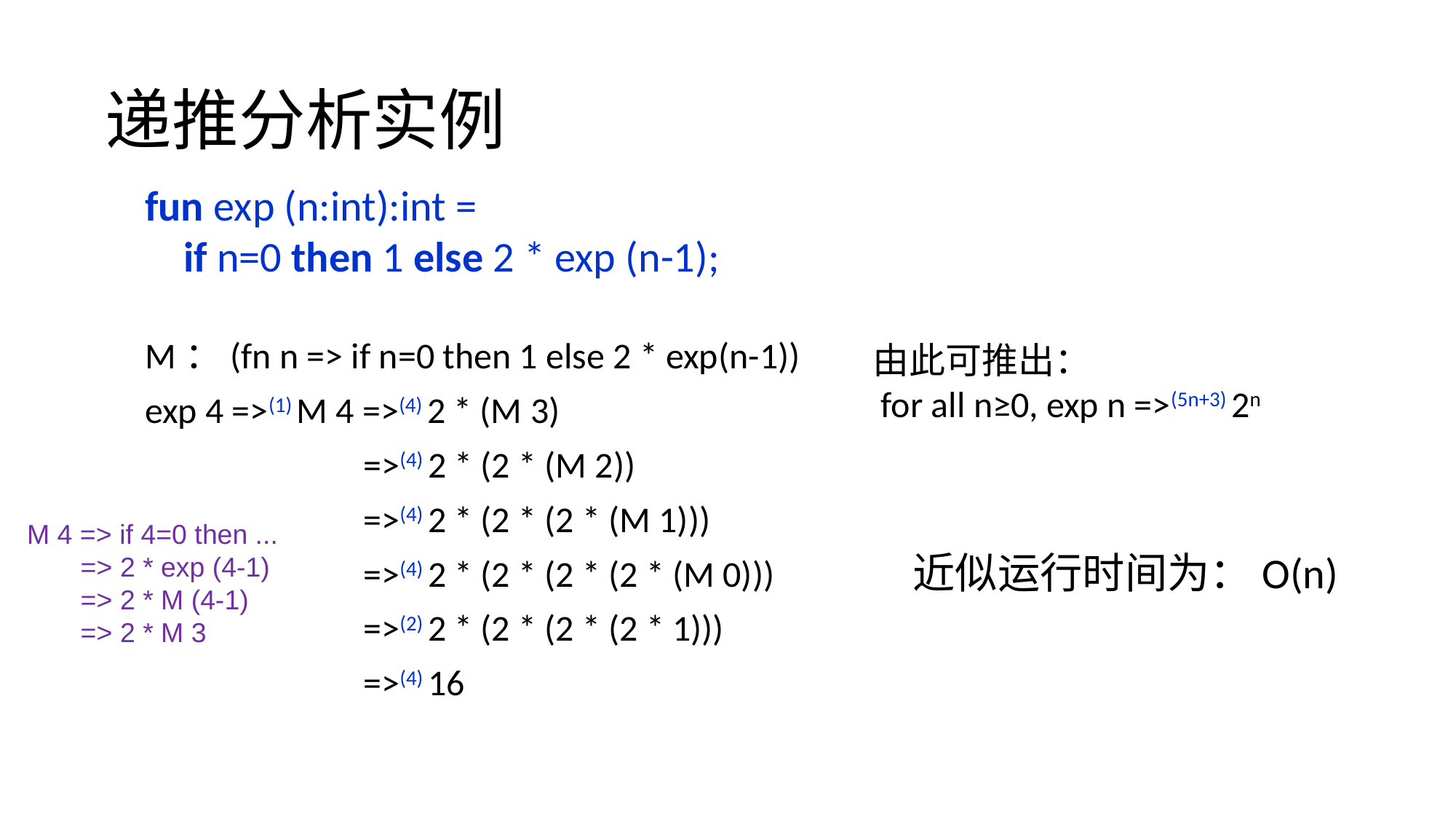

递推分析实例
fun exp (n:int):int =
    if n=0 then 1 else 2 * exp (n-1);
M：(fn n => if n=0 then 1 else 2 * exp(n-1))
exp 4 =>(1) M 4 =>(4) 2 * (M 3)
 		=>(4) 2 * (2 * (M 2))
		=>(4) 2 * (2 * (2 * (M 1)))
		=>(4) 2 * (2 * (2 * (2 * (M 0)))
		=>(2) 2 * (2 * (2 * (2 * 1)))
		=>(4) 16
由此可推出：
 for all n≥0, exp n =>(5n+3) 2n
M 4 => if 4=0 then ...
       => 2 * exp (4-1)
       => 2 * M (4-1)
       => 2 * M 3
近似运行时间为：O(n)